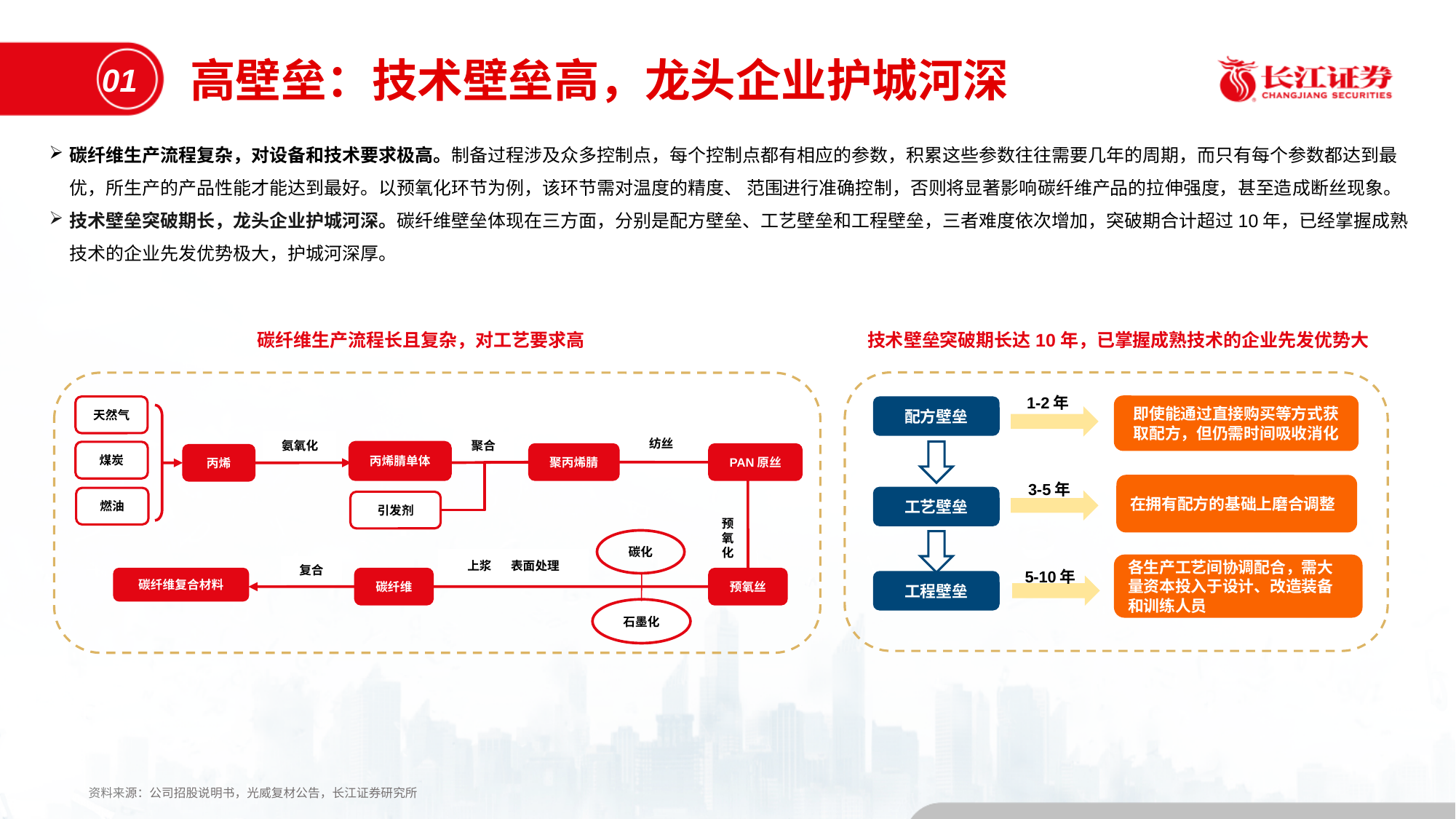

高壁垒：技术壁垒高，龙头企业护城河深
01
碳纤维生产流程复杂，对设备和技术要求极高。制备过程涉及众多控制点，每个控制点都有相应的参数，积累这些参数往往需要几年的周期，而只有每个参数都达到最优，所生产的产品性能才能达到最好。以预氧化环节为例，该环节需对温度的精度、 范围进行准确控制，否则将显著影响碳纤维产品的拉伸强度，甚至造成断丝现象。
技术壁垒突破期长，龙头企业护城河深。碳纤维壁垒体现在三方面，分别是配方壁垒、工艺壁垒和工程壁垒，三者难度依次增加，突破期合计超过10年，已经掌握成熟技术的企业先发优势极大，护城河深厚。
技术壁垒突破期长达10年，已掌握成熟技术的企业先发优势大
碳纤维生产流程长且复杂，对工艺要求高

天然气

纺丝
氨氧化
聚合
丙烯腈单体
煤炭
聚丙烯腈
PAN原丝
丙烯

燃油
引发剂
预氧化
碳化
上浆       表面处理
复合
碳纤维
碳纤维复合材料
预氧丝

石墨化
1-2年
即使能通过直接购买等方式获取配方，但仍需时间吸收消化
配方壁垒

3-5年
在拥有配方的基础上磨合调整
工艺壁垒

5-10年
各生产工艺间协调配合，需大量资本投入于设计、改造装备和训练人员
工程壁垒

资料来源：公司招股说明书，光威复材公告，长江证券研究所